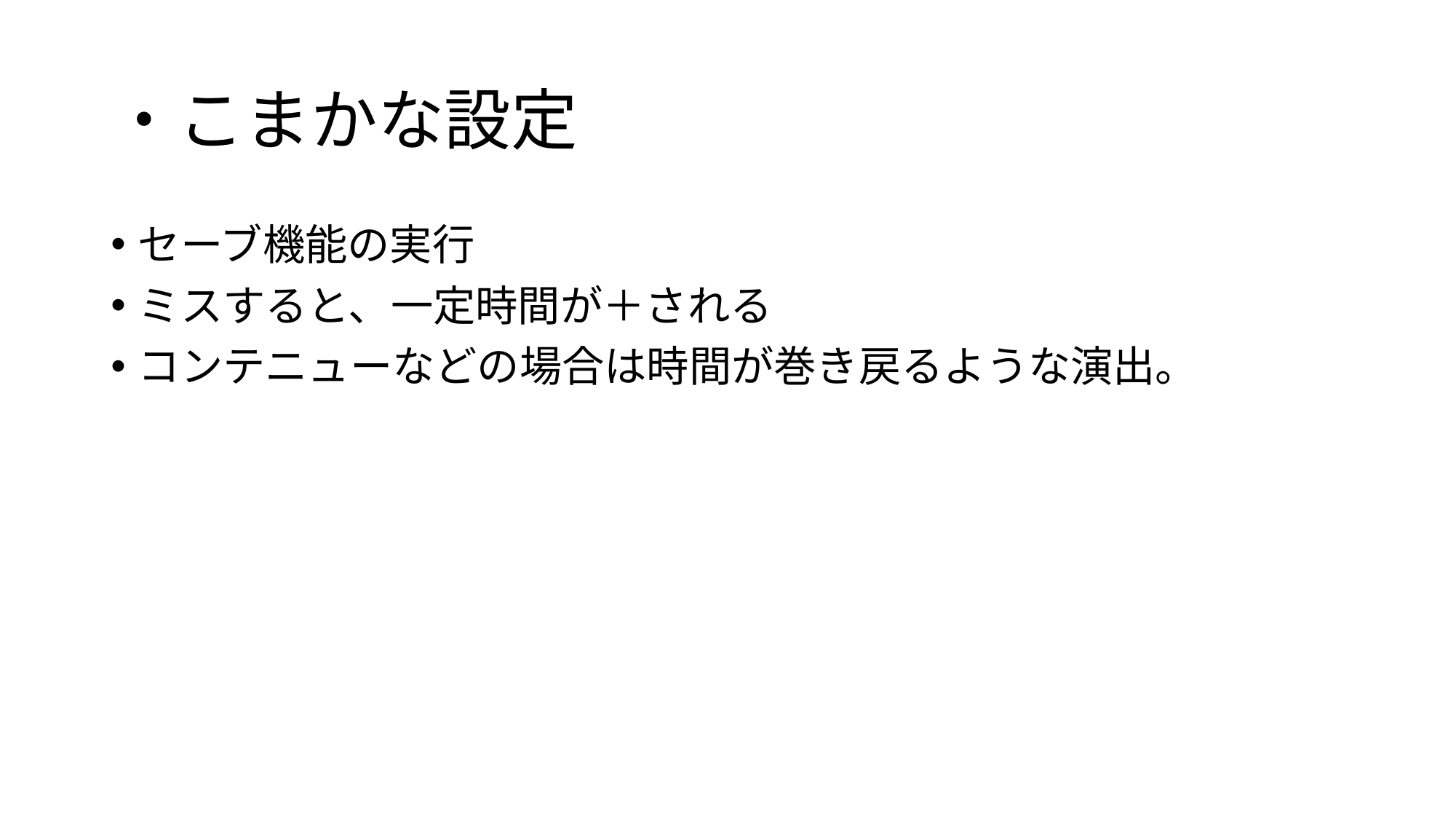

# ・こまかな設定
セーブ機能の実行
ミスすると、一定時間が＋される
コンテニューなどの場合は時間が巻き戻るような演出。